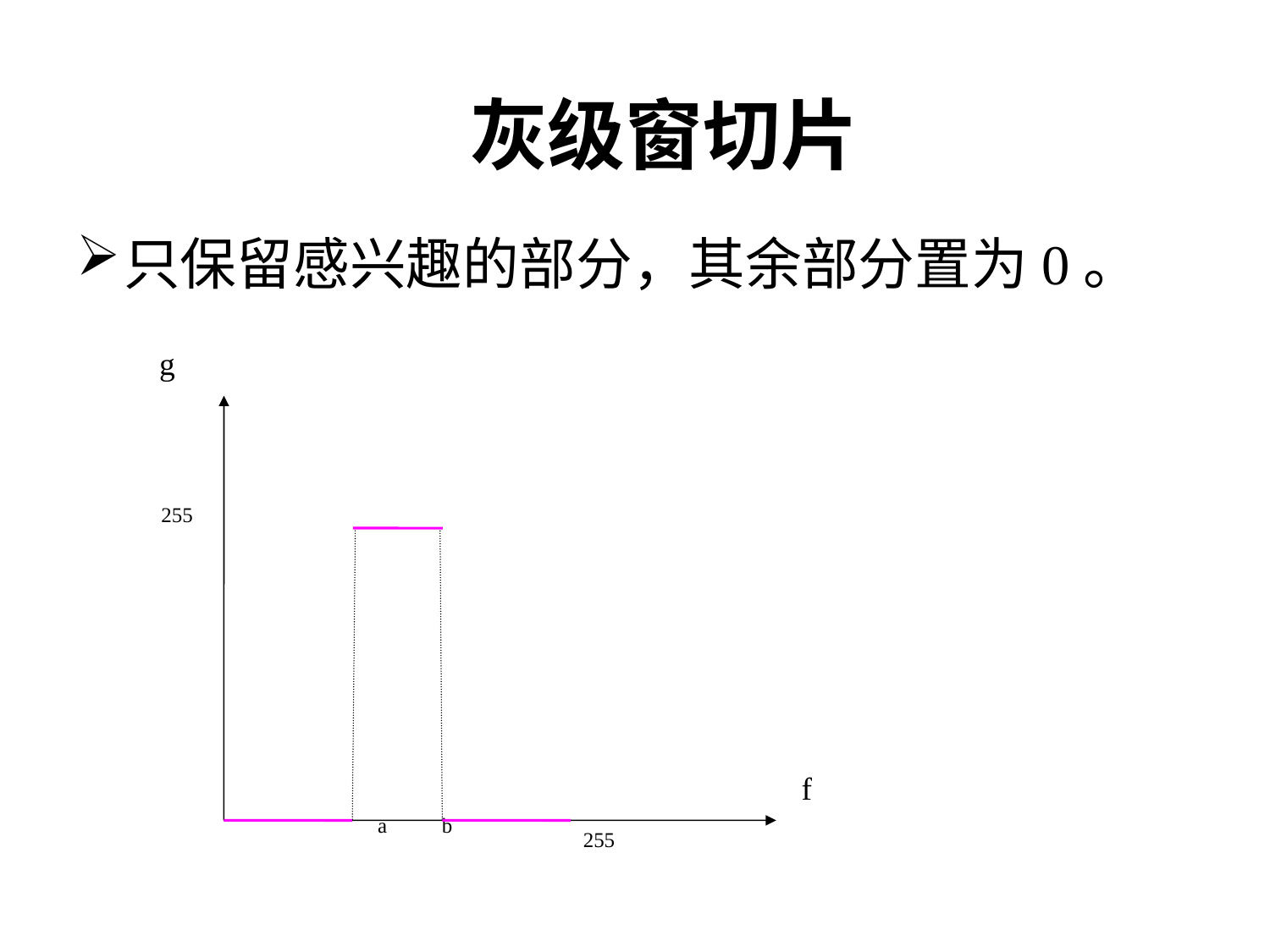

# 灰级窗切片
只保留感兴趣的部分，其余部分置为0。
g

255

f
a
b

255